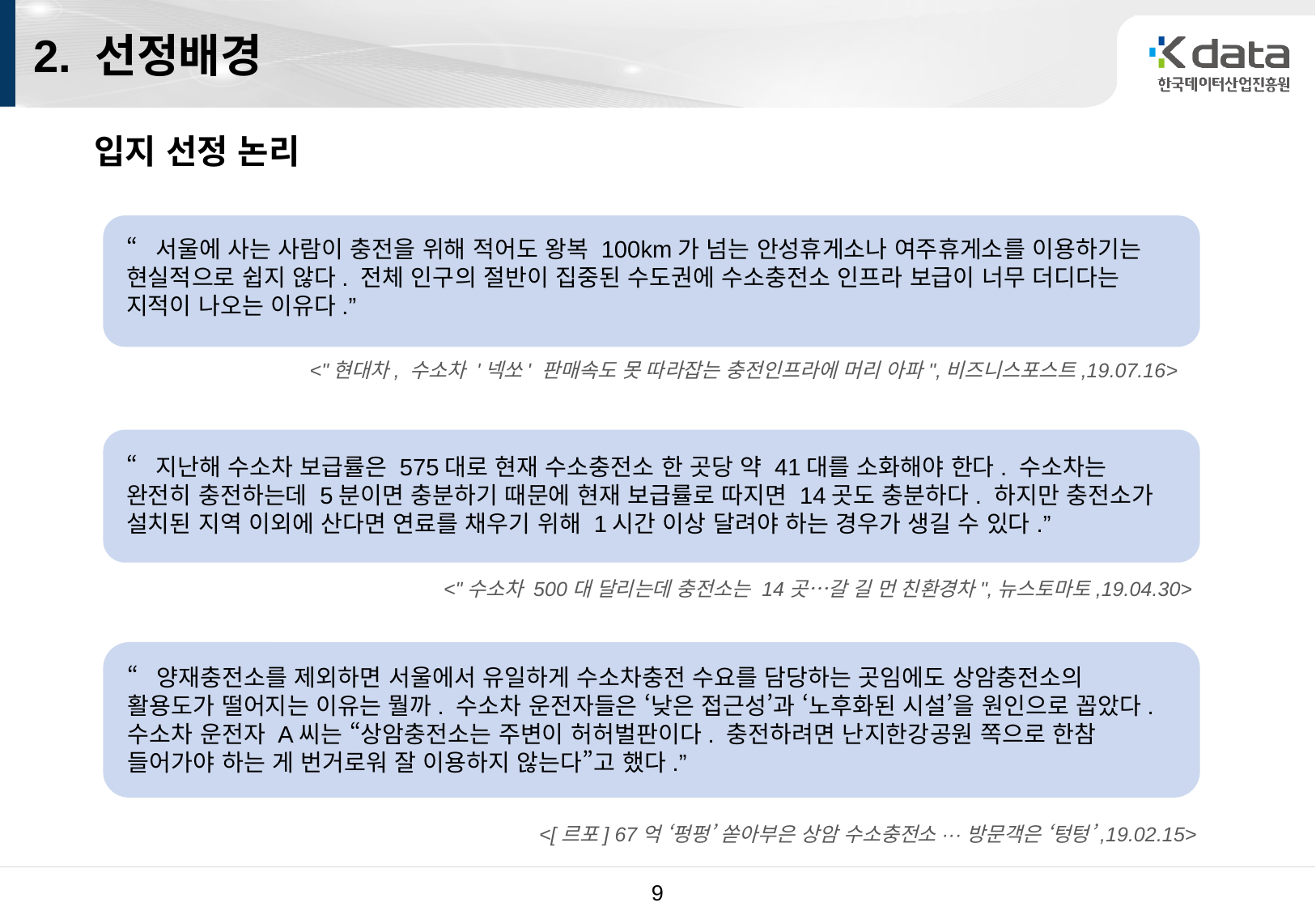

2. 선정배경
입지 선정 논리

“서울에 사는 사람이 충전을 위해 적어도 왕복 100km가 넘는 안성휴게소나 여주휴게소를 이용하기는 현실적으로 쉽지 않다. 전체 인구의 절반이 집중된 수도권에 수소충전소 인프라 보급이 너무 더디다는 지적이 나오는 이유다.”

<"현대차, 수소차 '넥쏘' 판매속도 못 따라잡는 충전인프라에 머리 아파",비즈니스포스트,19.07.16>

“지난해 수소차 보급률은 575대로 현재 수소충전소 한 곳당 약 41대를 소화해야 한다. 수소차는 완전히 충전하는데 5분이면 충분하기 때문에 현재 보급률로 따지면 14곳도 충분하다. 하지만 충전소가 설치된 지역 이외에 산다면 연료를 채우기 위해 1시간 이상 달려야 하는 경우가 생길 수 있다.”

<"수소차 500대 달리는데 충전소는 14곳…갈 길 먼 친환경차",뉴스토마토,19.04.30>

“양재충전소를 제외하면 서울에서 유일하게 수소차충전 수요를 담당하는 곳임에도 상암충전소의 활용도가 떨어지는 이유는 뭘까. 수소차 운전자들은 ‘낮은 접근성’과 ‘노후화된 시설’을 원인으로 꼽았다. 수소차 운전자 A씨는 “상암충전소는 주변이 허허벌판이다. 충전하려면 난지한강공원 쪽으로 한참 들어가야 하는 게 번거로워 잘 이용하지 않는다”고 했다.”

<[르포] 67억 ‘펑펑’ 쏟아부은 상암 수소충전소···방문객은 ‘텅텅’,19.02.15>
9